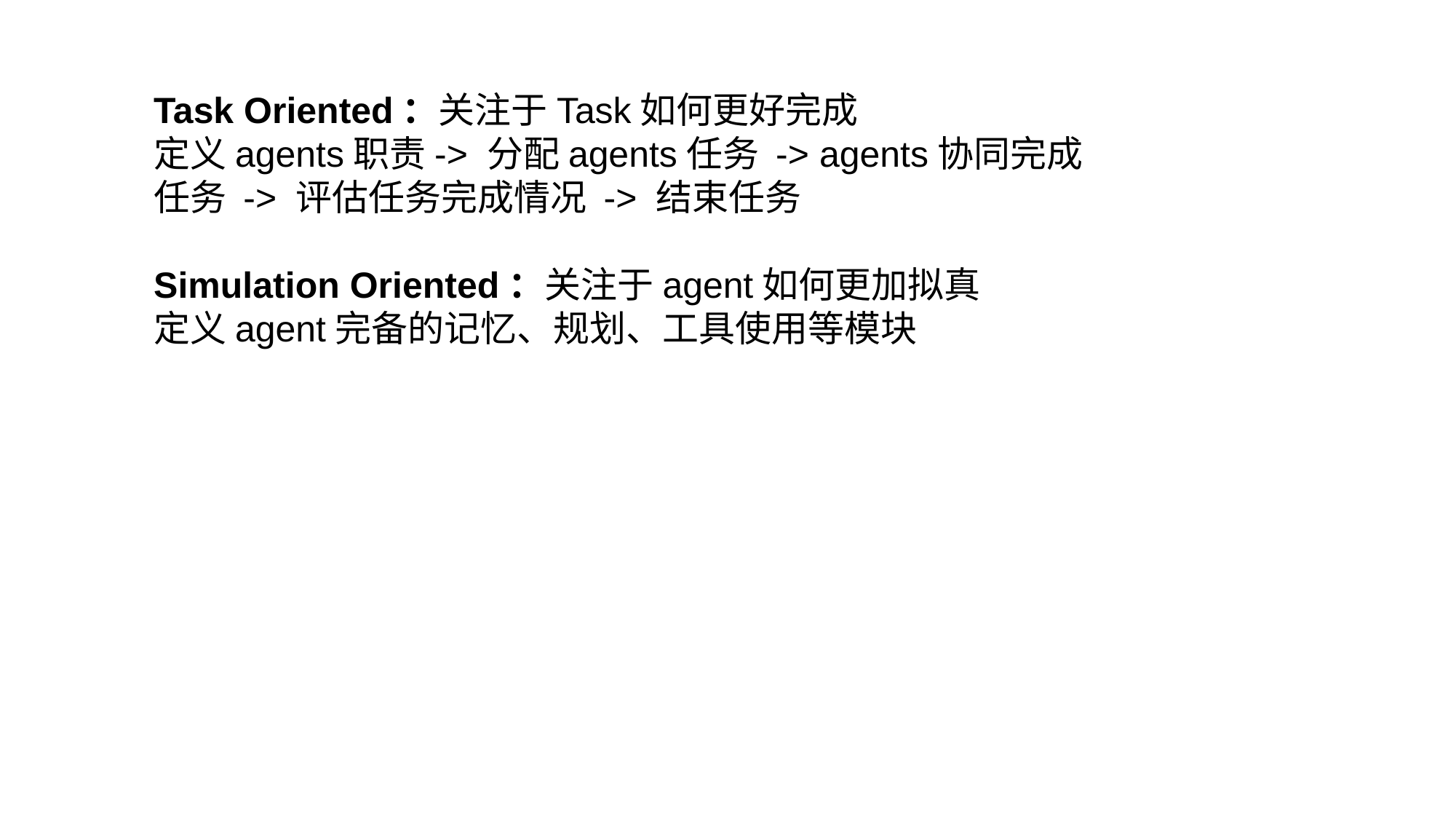

Task Oriented：关注于Task如何更好完成
定义agents职责-> 分配agents任务 -> agents协同完成任务 -> 评估任务完成情况 -> 结束任务

Simulation Oriented：关注于agent如何更加拟真
定义agent完备的记忆、规划、工具使用等模块